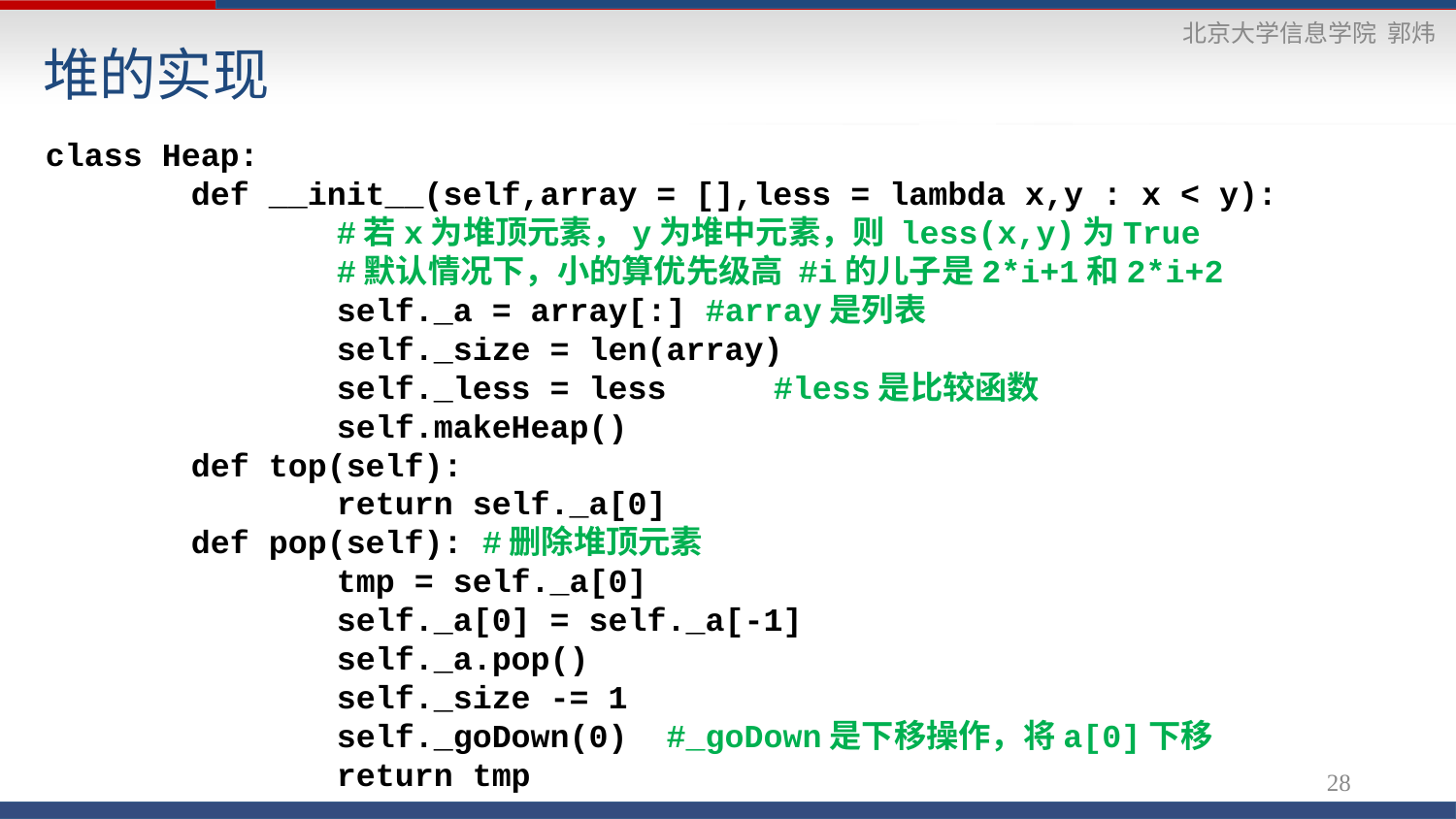

# 堆的实现
class Heap:
	def __init__(self,array = [],less = lambda x,y : x < y):
		#若x为堆顶元素，y为堆中元素，则 less(x,y)为True
		#默认情况下，小的算优先级高 #i的儿子是2*i+1和2*i+2
		self._a = array[:] #array是列表
		self._size = len(array)
		self._less = less 	#less是比较函数
		self.makeHeap()
	def top(self):
		return self._a[0]
	def pop(self):	#删除堆顶元素
		tmp = self._a[0]
		self._a[0] = self._a[-1]
		self._a.pop()
		self._size -= 1
		self._goDown(0)  #_goDown是下移操作，将a[0]下移
		return tmp
28